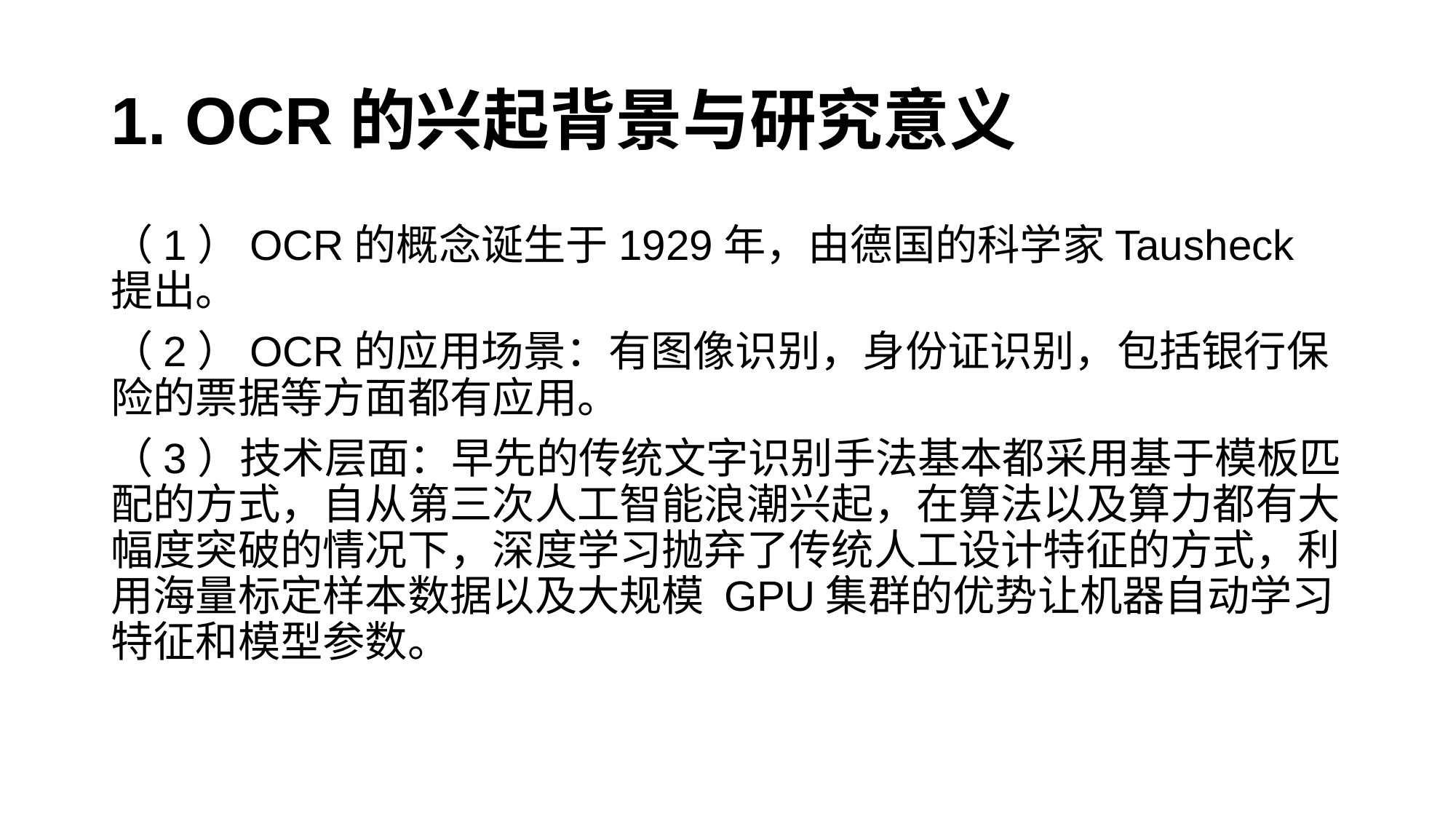

# 1. OCR的兴起背景与研究意义
（1）OCR的概念诞生于1929年，由德国的科学家Tausheck提出。
（2）OCR的应用场景：有图像识别，身份证识别，包括银行保险的票据等方面都有应用。
（3）技术层面：早先的传统文字识别手法基本都采用基于模板匹配的方式，自从第三次人工智能浪潮兴起，在算法以及算力都有大幅度突破的情况下，深度学习抛弃了传统人工设计特征的方式，利用海量标定样本数据以及大规模 GPU集群的优势让机器自动学习特征和模型参数。